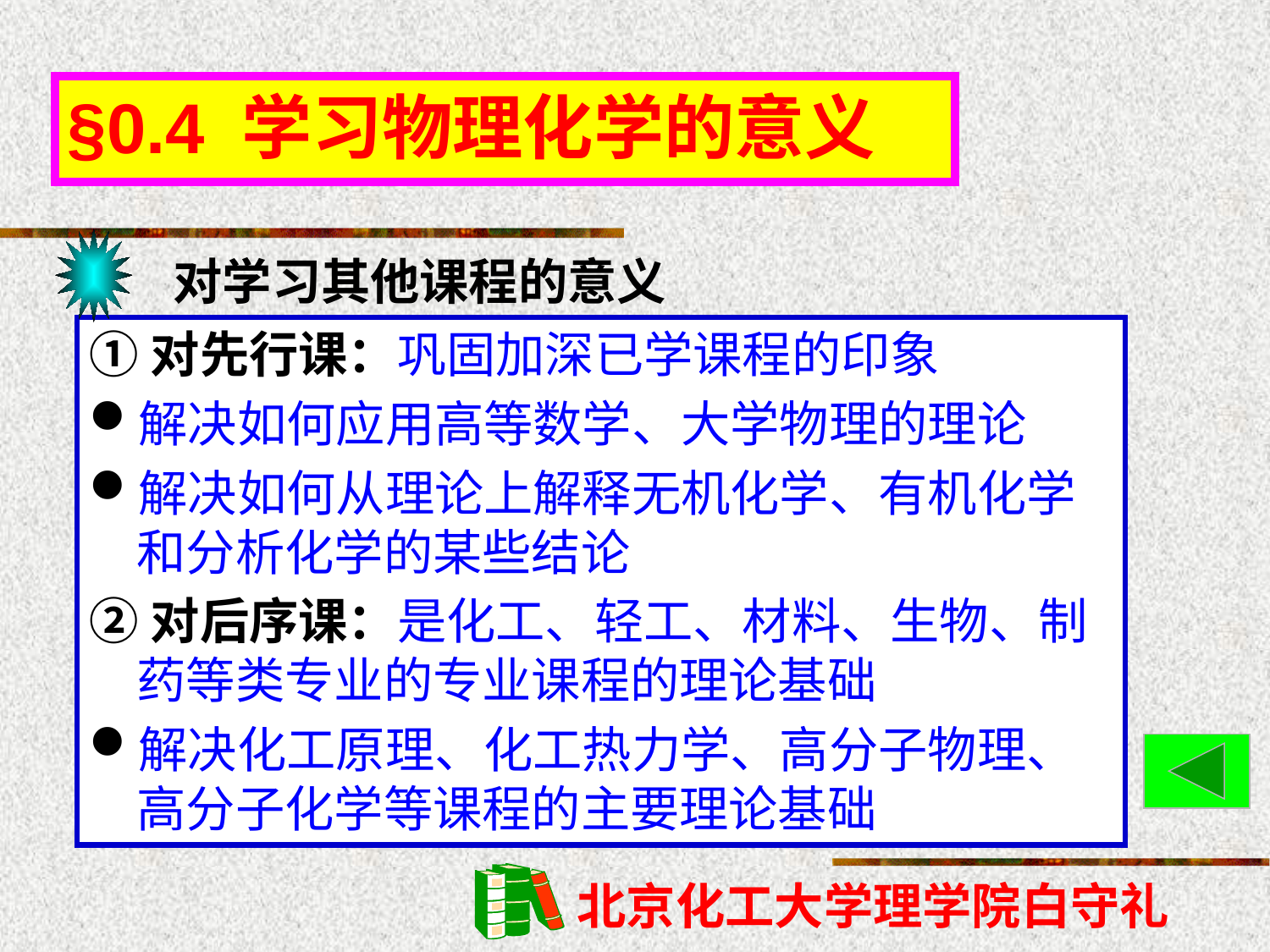

# §0.4 学习物理化学的意义

对学习其他课程的意义
①对先行课：巩固加深已学课程的印象
解决如何应用高等数学、大学物理的理论
解决如何从理论上解释无机化学、有机化学和分析化学的某些结论
②对后序课：是化工、轻工、材料、生物、制药等类专业的专业课程的理论基础
解决化工原理、化工热力学、高分子物理、高分子化学等课程的主要理论基础